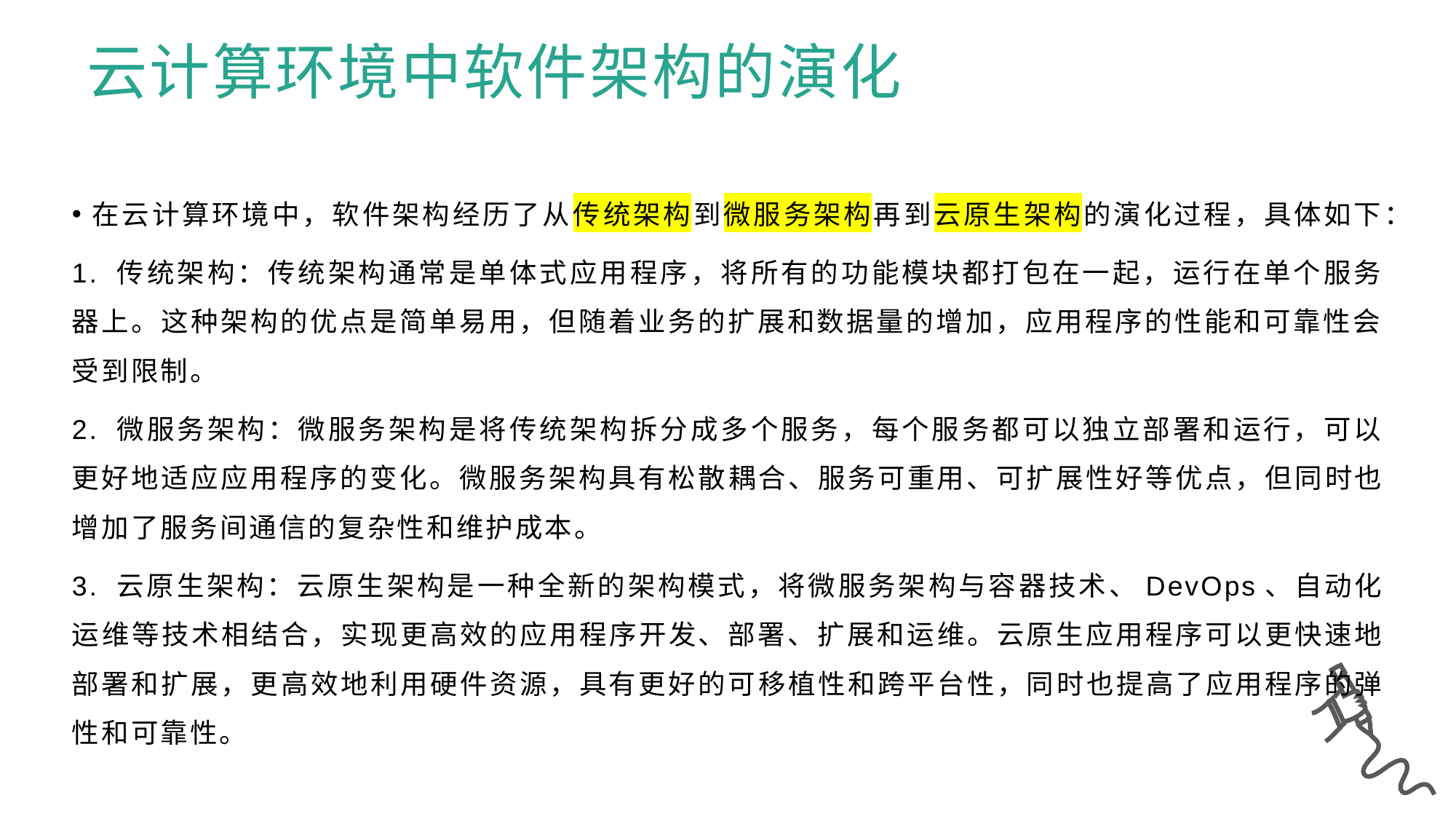

云计算环境中软件架构的演化
在云计算环境中，软件架构经历了从传统架构到微服务架构再到云原生架构的演化过程，具体如下：
1. 传统架构：传统架构通常是单体式应用程序，将所有的功能模块都打包在一起，运行在单个服务器上。这种架构的优点是简单易用，但随着业务的扩展和数据量的增加，应用程序的性能和可靠性会受到限制。
2. 微服务架构：微服务架构是将传统架构拆分成多个服务，每个服务都可以独立部署和运行，可以更好地适应应用程序的变化。微服务架构具有松散耦合、服务可重用、可扩展性好等优点，但同时也增加了服务间通信的复杂性和维护成本。
3. 云原生架构：云原生架构是一种全新的架构模式，将微服务架构与容器技术、DevOps、自动化运维等技术相结合，实现更高效的应用程序开发、部署、扩展和运维。云原生应用程序可以更快速地部署和扩展，更高效地利用硬件资源，具有更好的可移植性和跨平台性，同时也提高了应用程序的弹性和可靠性。